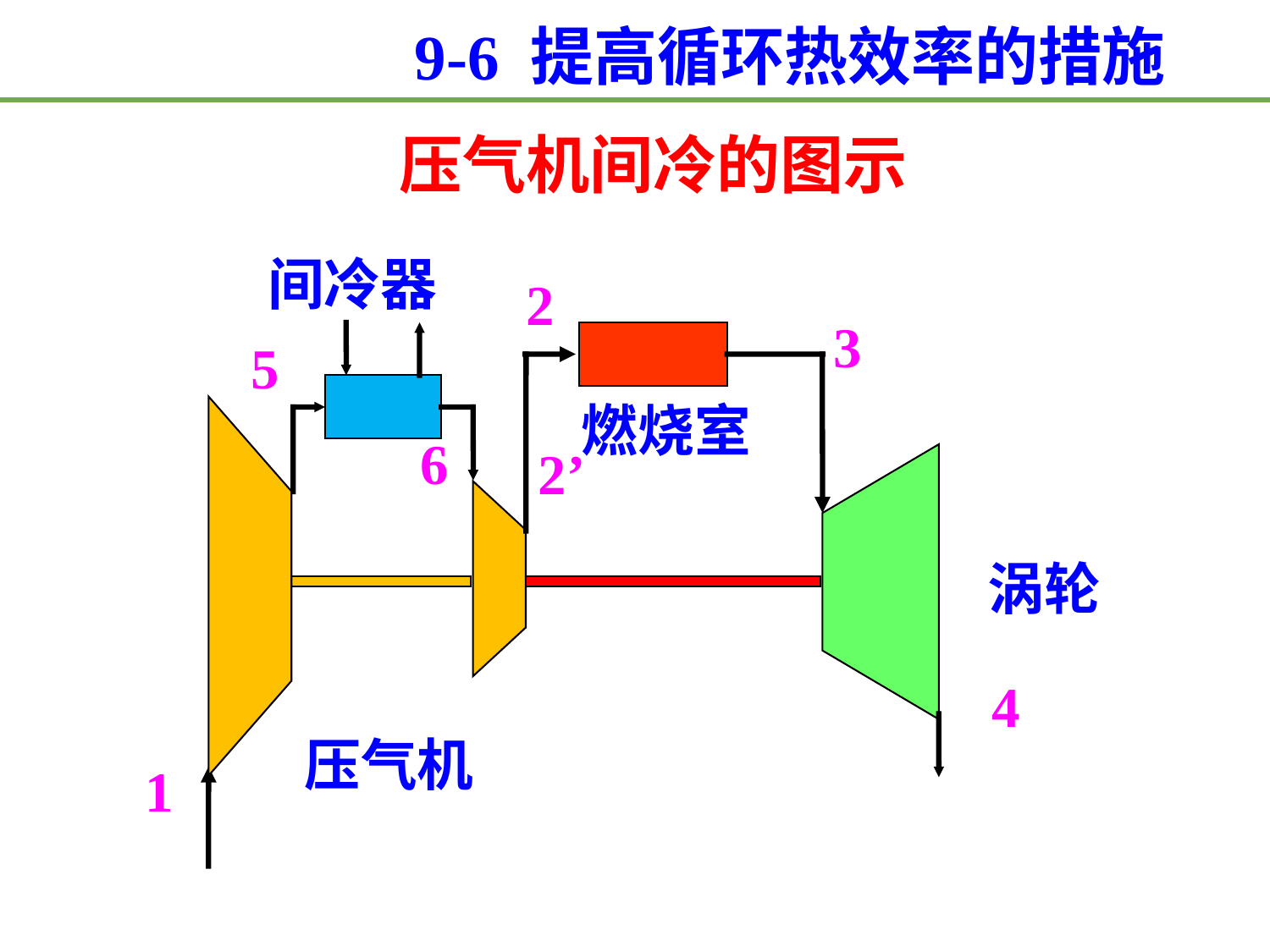

9-6 提高循环热效率的措施
压气机间冷的图示
间冷器
2
3

5

燃烧室

6
2’

涡轮

4

压气机
1